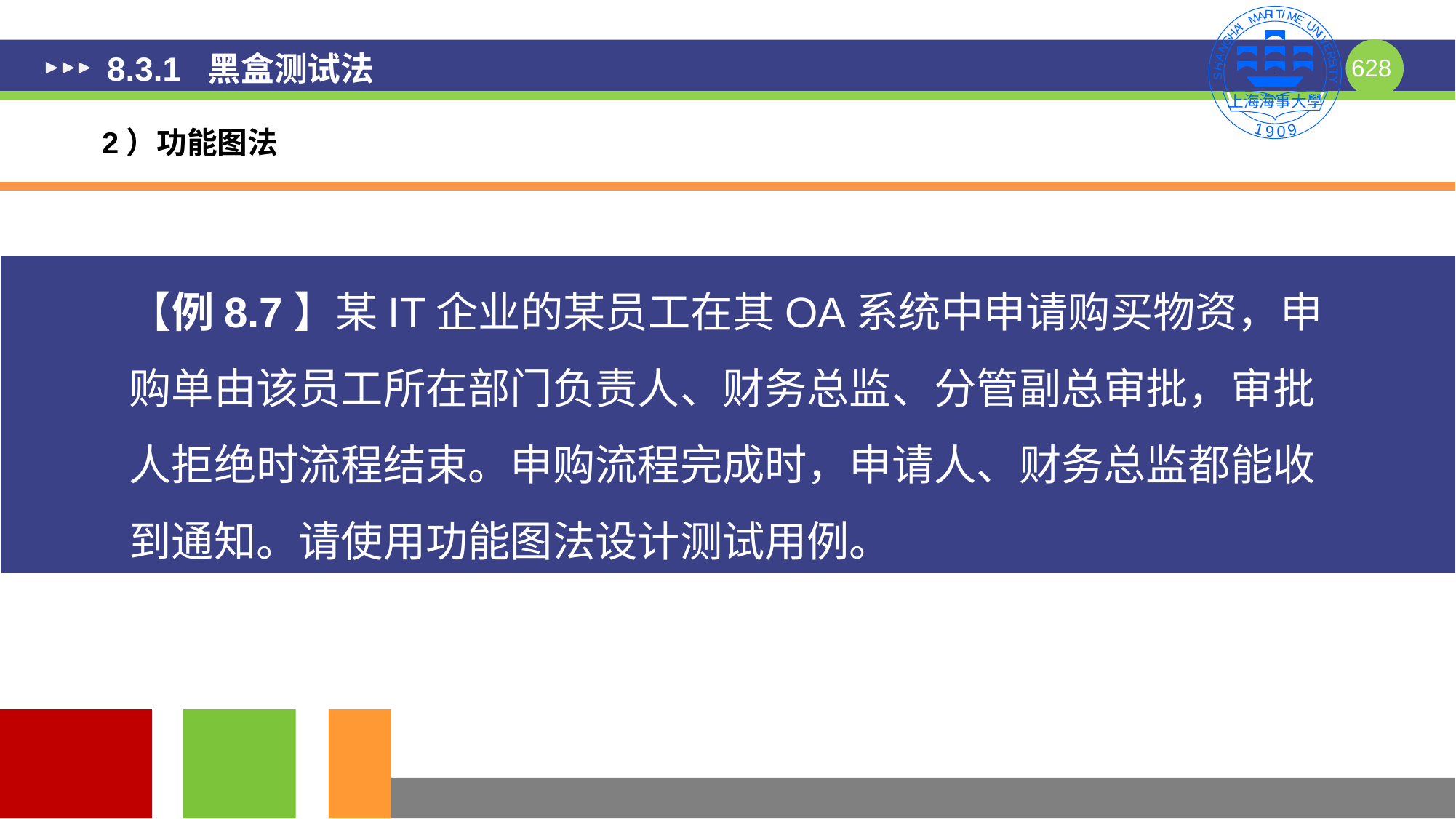

# 8.3.1  黑盒测试法
2）功能图法

【例8.7】某IT企业的某员工在其OA系统中申请购买物资，申购单由该员工所在部门负责人、财务总监、分管副总审批，审批人拒绝时流程结束。申购流程完成时，申请人、财务总监都能收到通知。请使用功能图法设计测试用例。

628